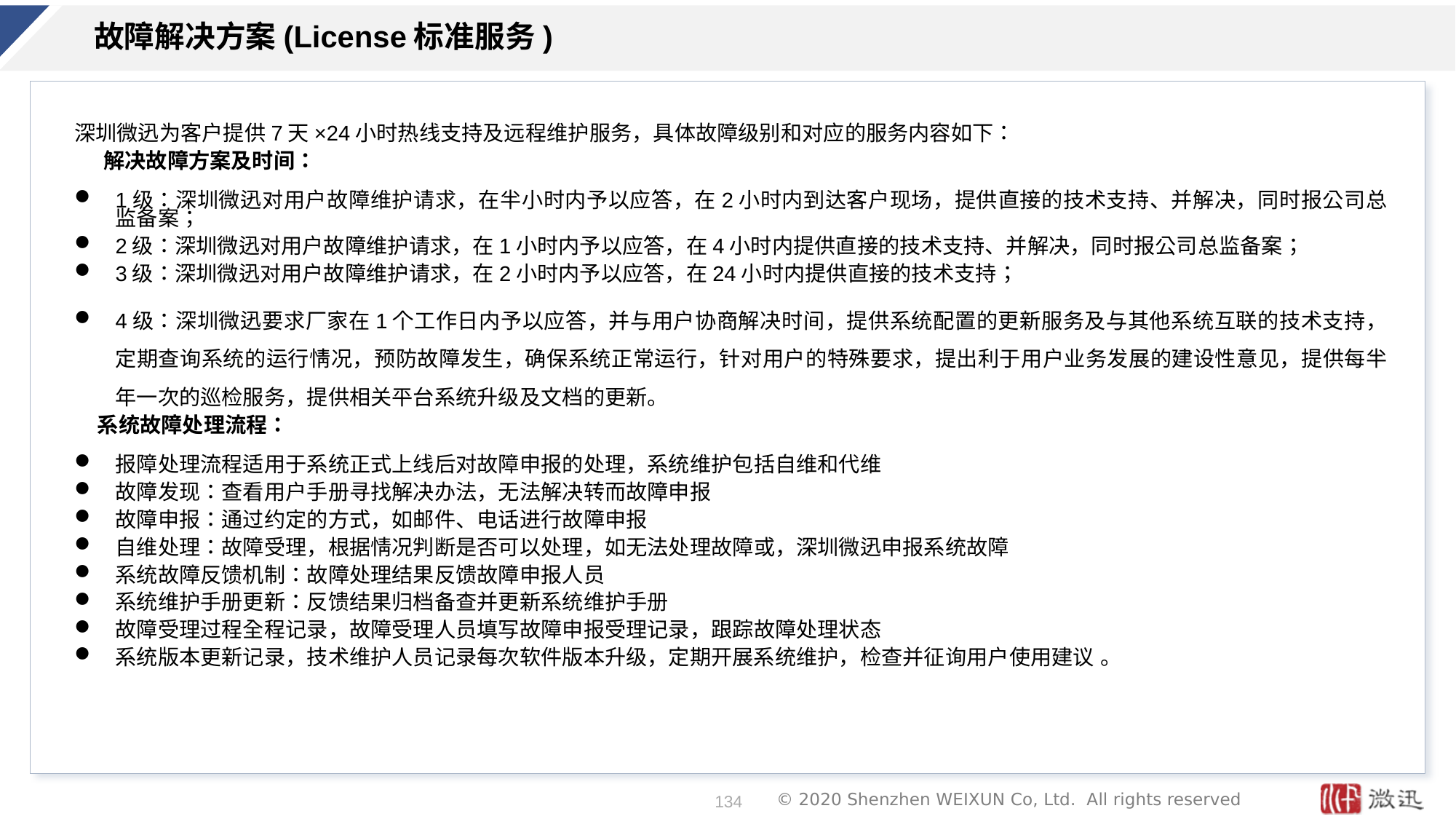

# 故障解决方案(License标准服务)
深圳微迅为客户提供7天×24小时热线支持及远程维护服务，具体故障级别和对应的服务内容如下：
    解决故障方案及时间：
1级：深圳微迅对用户故障维护请求，在半小时内予以应答，在2小时内到达客户现场，提供直接的技术支持、并解决，同时报公司总监备案；
2级：深圳微迅对用户故障维护请求，在1小时内予以应答，在4小时内提供直接的技术支持、并解决，同时报公司总监备案；
3级：深圳微迅对用户故障维护请求，在2小时内予以应答，在24小时内提供直接的技术支持；
4级：深圳微迅要求厂家在1个工作日内予以应答，并与用户协商解决时间，提供系统配置的更新服务及与其他系统互联的技术支持，定期查询系统的运行情况，预防故障发生，确保系统正常运行，针对用户的特殊要求，提出利于用户业务发展的建设性意见，提供每半年一次的巡检服务，提供相关平台系统升级及文档的更新。
   系统故障处理流程：
报障处理流程适用于系统正式上线后对故障申报的处理，系统维护包括自维和代维
故障发现：查看用户手册寻找解决办法，无法解决转而故障申报
故障申报：通过约定的方式，如邮件、电话进行故障申报
自维处理：故障受理，根据情况判断是否可以处理，如无法处理故障或，深圳微迅申报系统故障
系统故障反馈机制：故障处理结果反馈故障申报人员
系统维护手册更新：反馈结果归档备查并更新系统维护手册
故障受理过程全程记录，故障受理人员填写故障申报受理记录，跟踪故障处理状态
系统版本更新记录，技术维护人员记录每次软件版本升级，定期开展系统维护，检查并征询用户使用建议 。

134